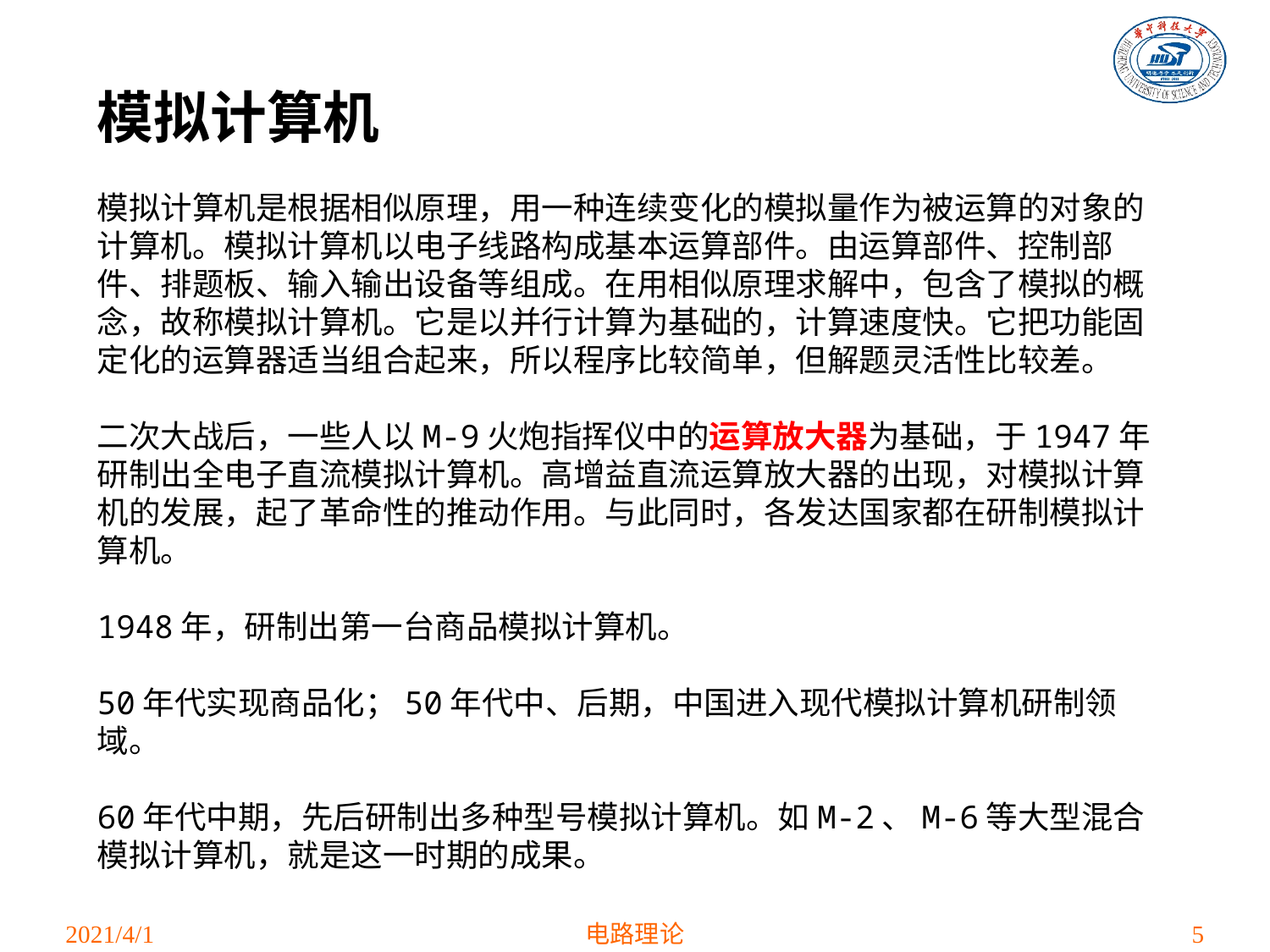

模拟计算机

模拟计算机是根据相似原理，用一种连续变化的模拟量作为被运算的对象的计算机。模拟计算机以电子线路构成基本运算部件。由运算部件、控制部件、排题板、输入输出设备等组成。在用相似原理求解中，包含了模拟的概念，故称模拟计算机。它是以并行计算为基础的，计算速度快。它把功能固定化的运算器适当组合起来，所以程序比较简单，但解题灵活性比较差。

二次大战后，一些人以M-9火炮指挥仪中的运算放大器为基础，于1947年研制出全电子直流模拟计算机。高增益直流运算放大器的出现，对模拟计算机的发展，起了革命性的推动作用。与此同时，各发达国家都在研制模拟计算机。

1948年，研制出第一台商品模拟计算机。

50年代实现商品化；50年代中、后期，中国进入现代模拟计算机研制领域。

60年代中期，先后研制出多种型号模拟计算机。如M-2、M-6等大型混合模拟计算机，就是这一时期的成果。
2021/4/1
电路理论
5